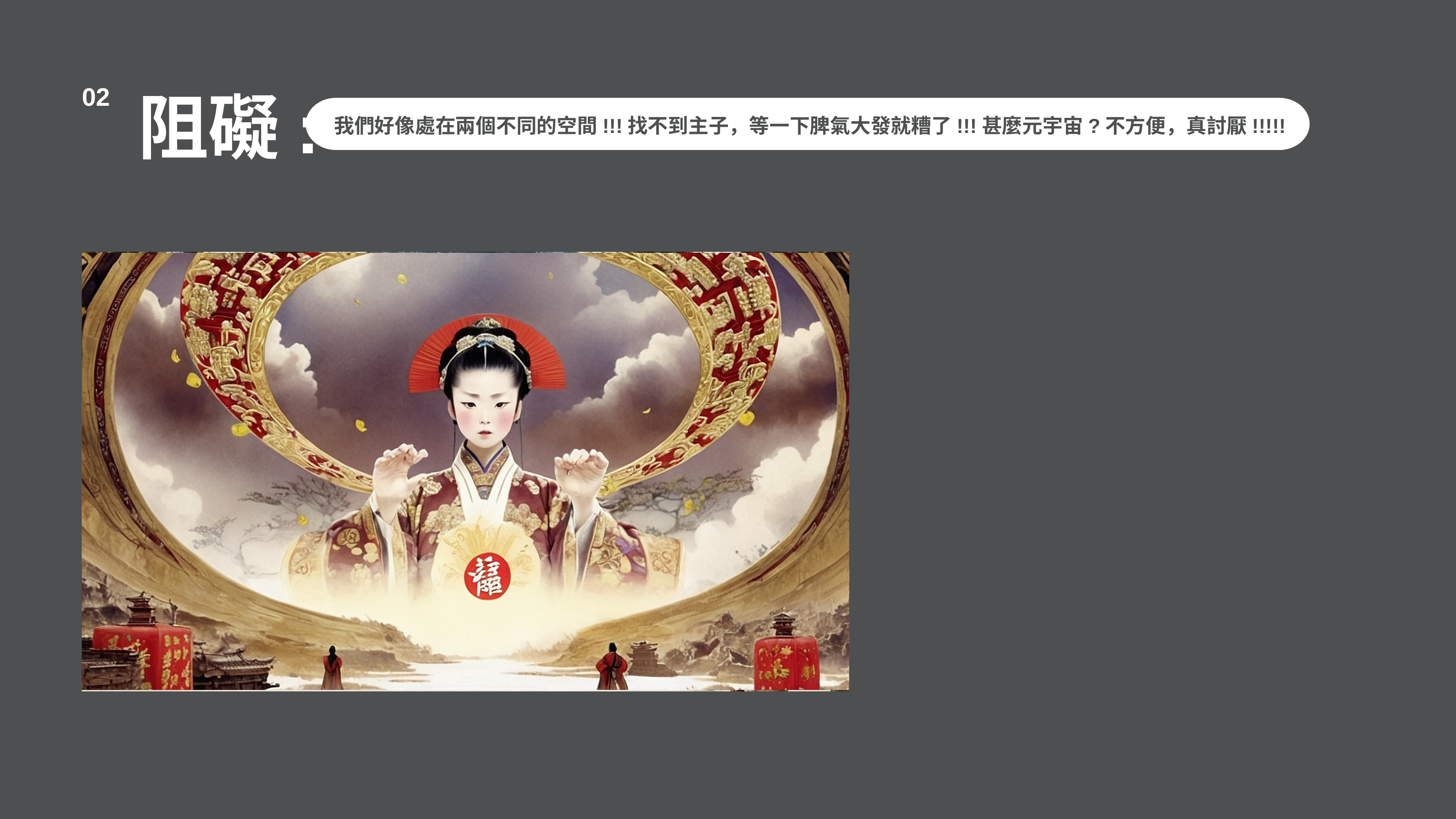

阻礙:
02

我們好像處在兩個不同的空間!!!找不到主子，等一下脾氣大發就糟了!!!甚麼元宇宙?不方便，真討厭!!!!!